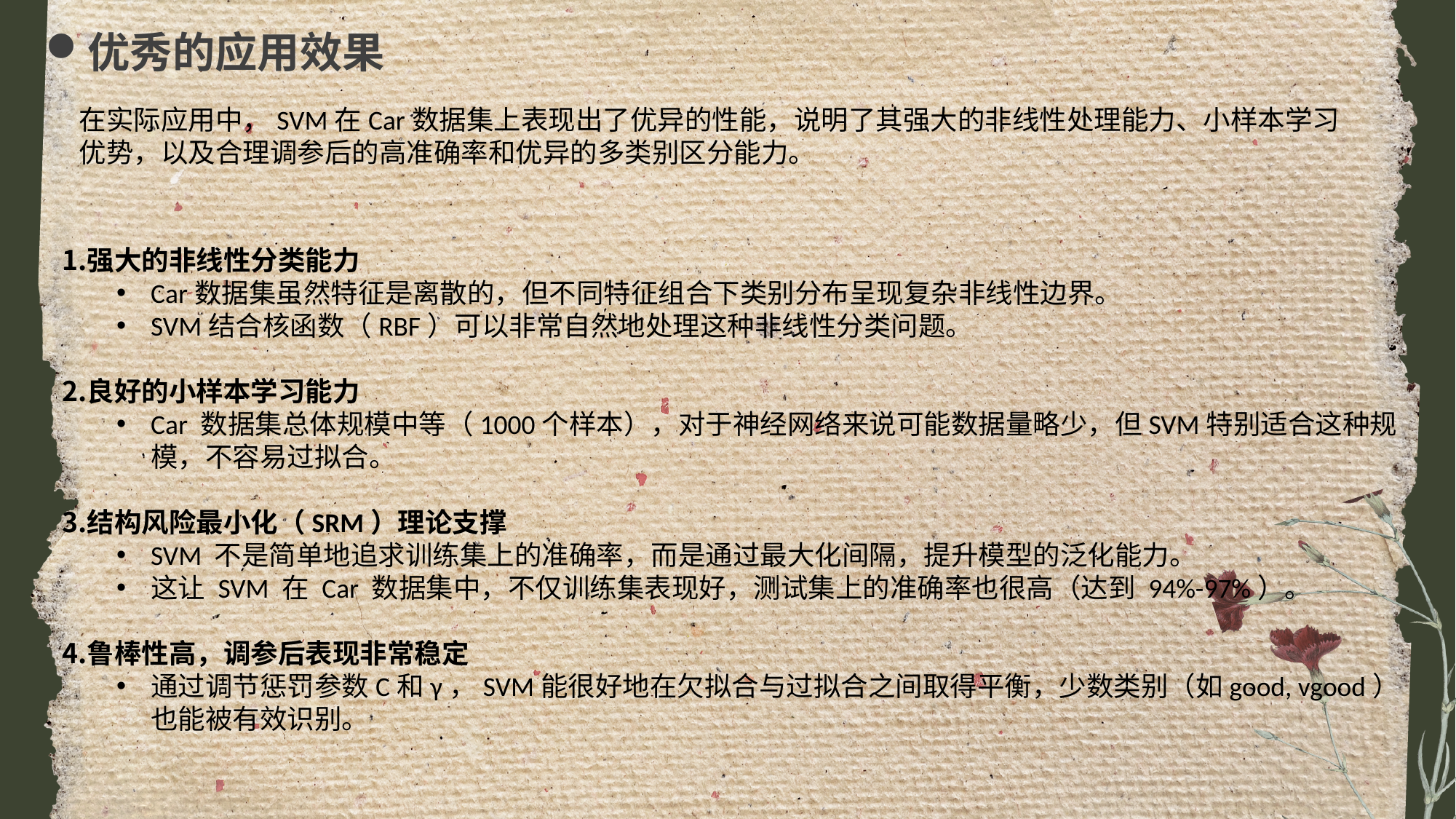

优秀的应用效果
在实际应用中，SVM在Car数据集上表现出了优异的性能，说明了其强大的非线性处理能力、小样本学习优势，以及合理调参后的高准确率和优异的多类别区分能力。
强大的非线性分类能力
Car数据集虽然特征是离散的，但不同特征组合下类别分布呈现复杂非线性边界。
SVM结合核函数（RBF）可以非常自然地处理这种非线性分类问题。

良好的小样本学习能力
Car 数据集总体规模中等（1000个样本），对于神经网络来说可能数据量略少，但SVM特别适合这种规模，不容易过拟合。

结构风险最小化（SRM）理论支撑
SVM 不是简单地追求训练集上的准确率，而是通过最大化间隔，提升模型的泛化能力。
这让 SVM 在 Car 数据集中，不仅训练集表现好，测试集上的准确率也很高（达到 94%-97%）。

鲁棒性高，调参后表现非常稳定
通过调节惩罚参数C和γ，SVM能很好地在欠拟合与过拟合之间取得平衡，少数类别（如good, vgood）也能被有效识别。